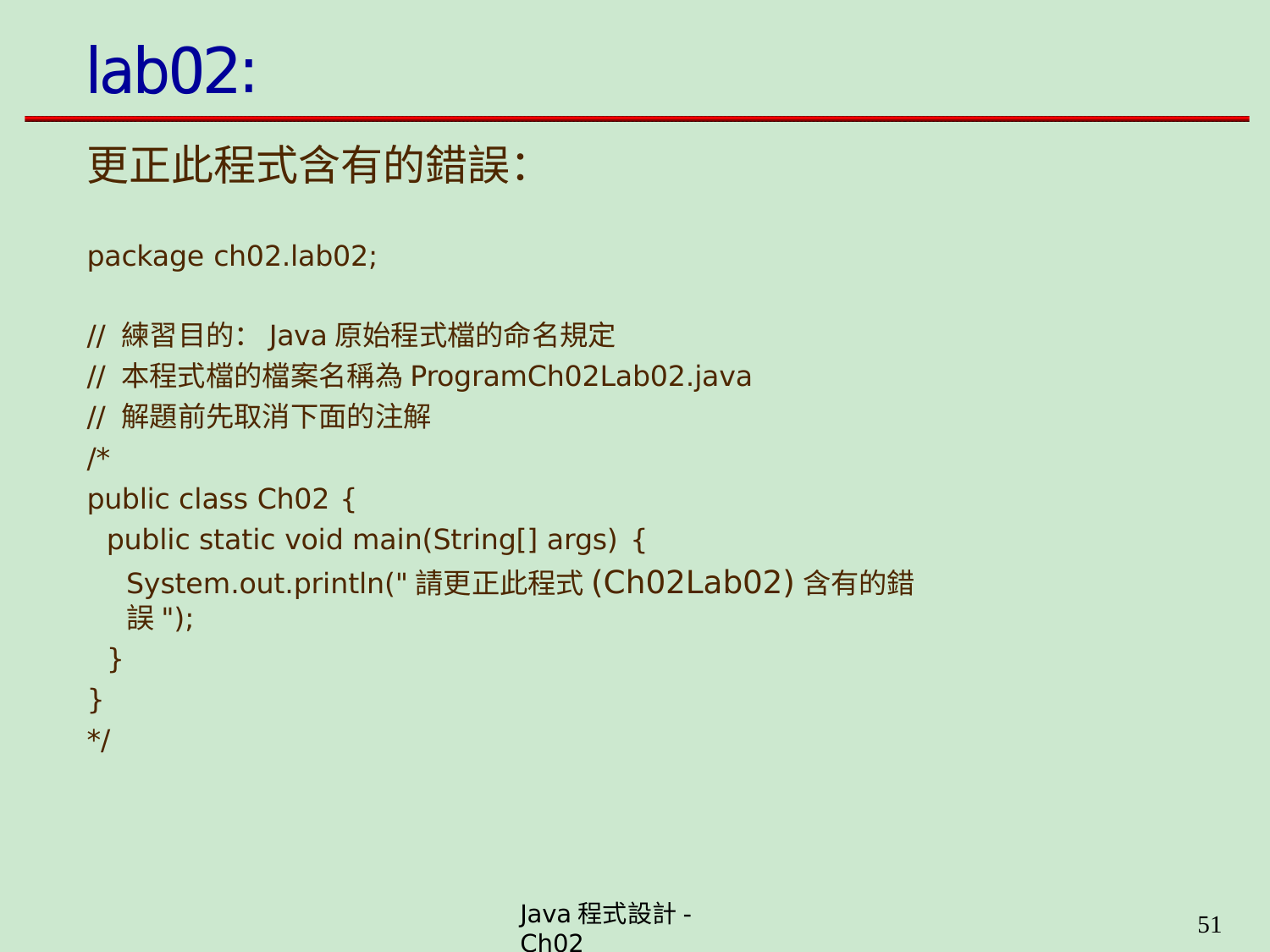

# lab02:
更正此程式含有的錯誤：
package ch02.lab02;

// 練習目的：Java原始程式檔的命名規定
// 本程式檔的檔案名稱為ProgramCh02Lab02.java
// 解題前先取消下面的注解
/*
public class Ch02 {
public static void main(String[] args) {
System.out.println("請更正此程式(Ch02Lab02)含有的錯誤");
}
}
*/
Java程式設計-Ch02
51